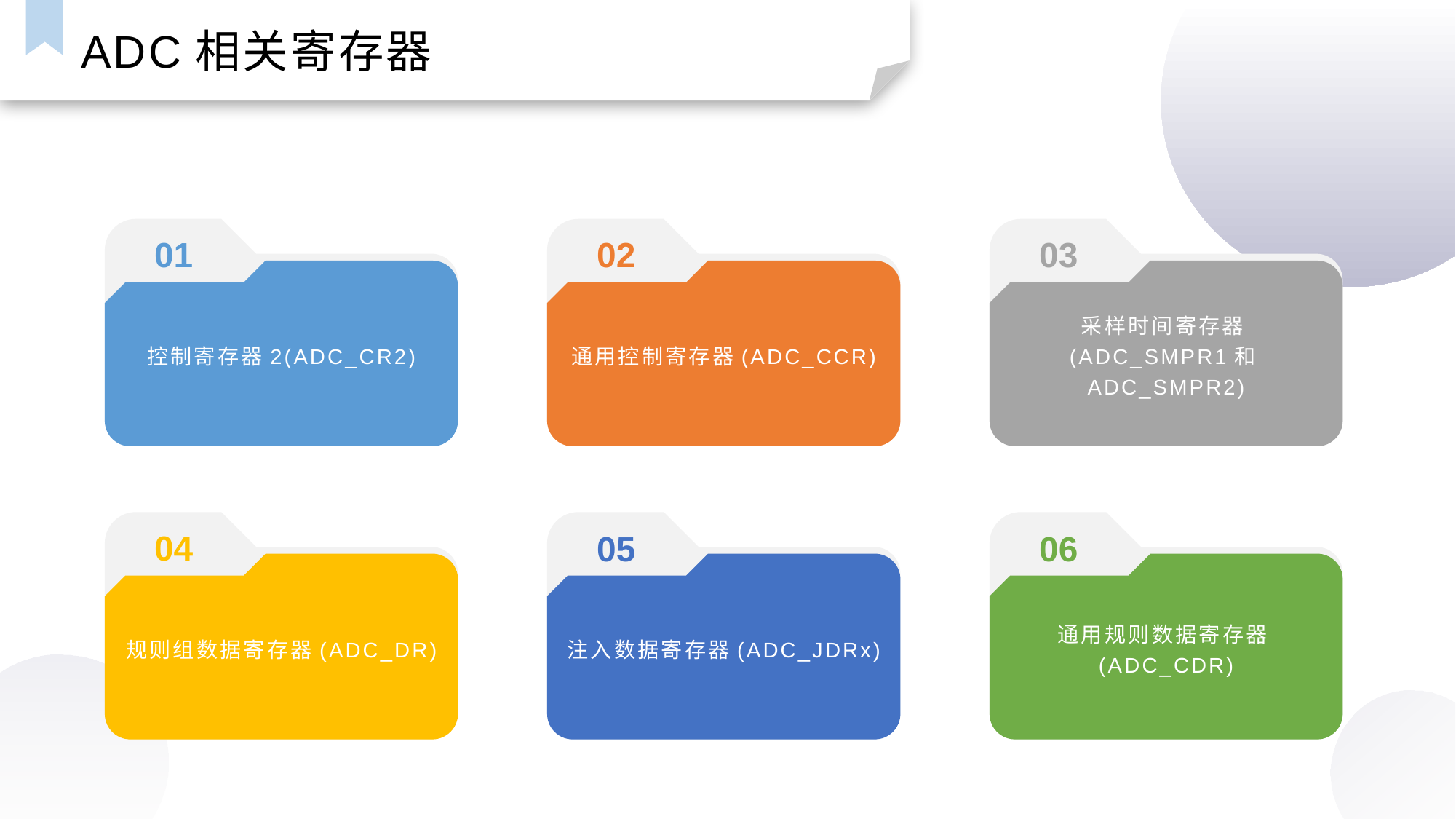

ADC相关寄存器

01
02

03

控制寄存器2(ADC_CR2)
通用控制寄存器(ADC_CCR)
采样时间寄存器(ADC_SMPR1和ADC_SMPR2)

04

05
06

规则组数据寄存器(ADC_DR)
注入数据寄存器(ADC_JDRx)
通用规则数据寄存器(ADC_CDR)